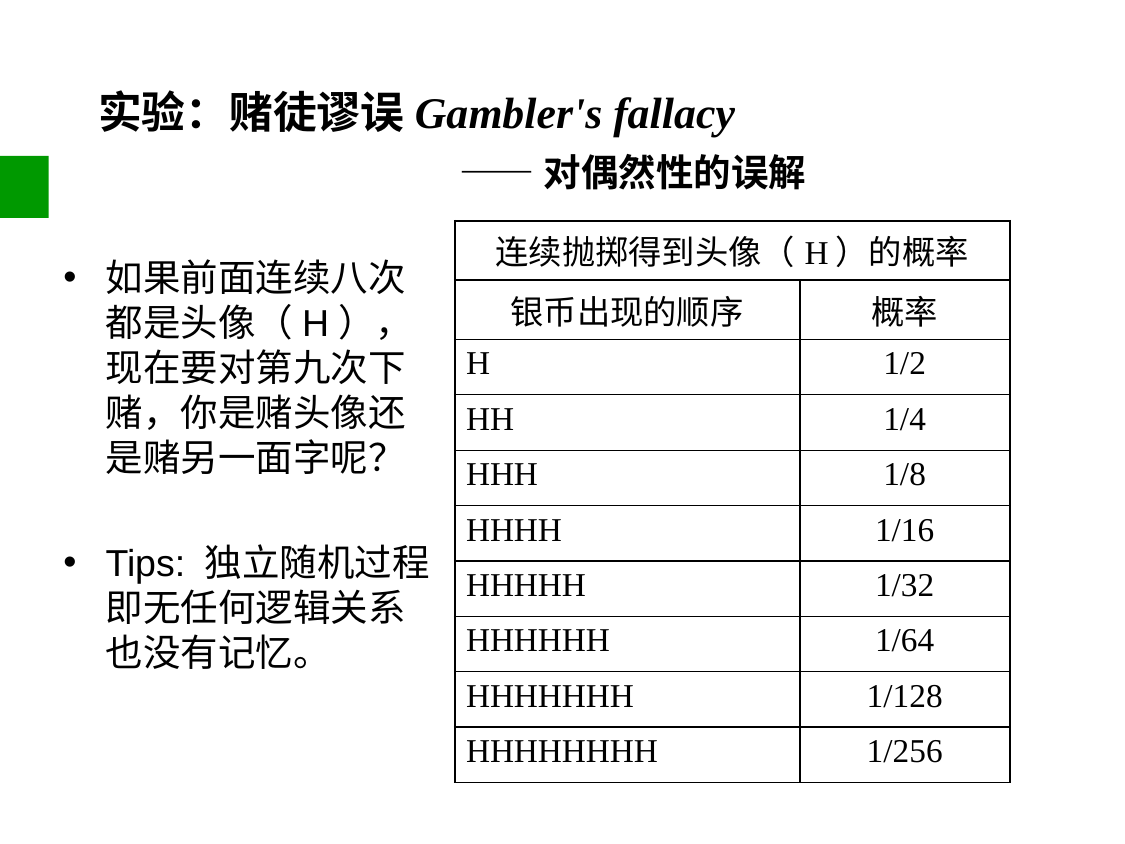

# 实验：赌徒谬误Gambler's fallacy
——对偶然性的误解

| 连续抛掷得到头像（H）的概率 |  |
| --- | --- |
| 银币出现的顺序 | 概率 |
| H | 1/2 |
| HH | 1/4 |
| HHH | 1/8 |
| HHHH | 1/16 |
| HHHHH | 1/32 |
| HHHHHH | 1/64 |
| HHHHHHH | 1/128 |
| HHHHHHHH | 1/256 |
如果前面连续八次都是头像（H），现在要对第九次下赌，你是赌头像还是赌另一面字呢？

Tips: 独立随机过程即无任何逻辑关系也没有记忆。

28